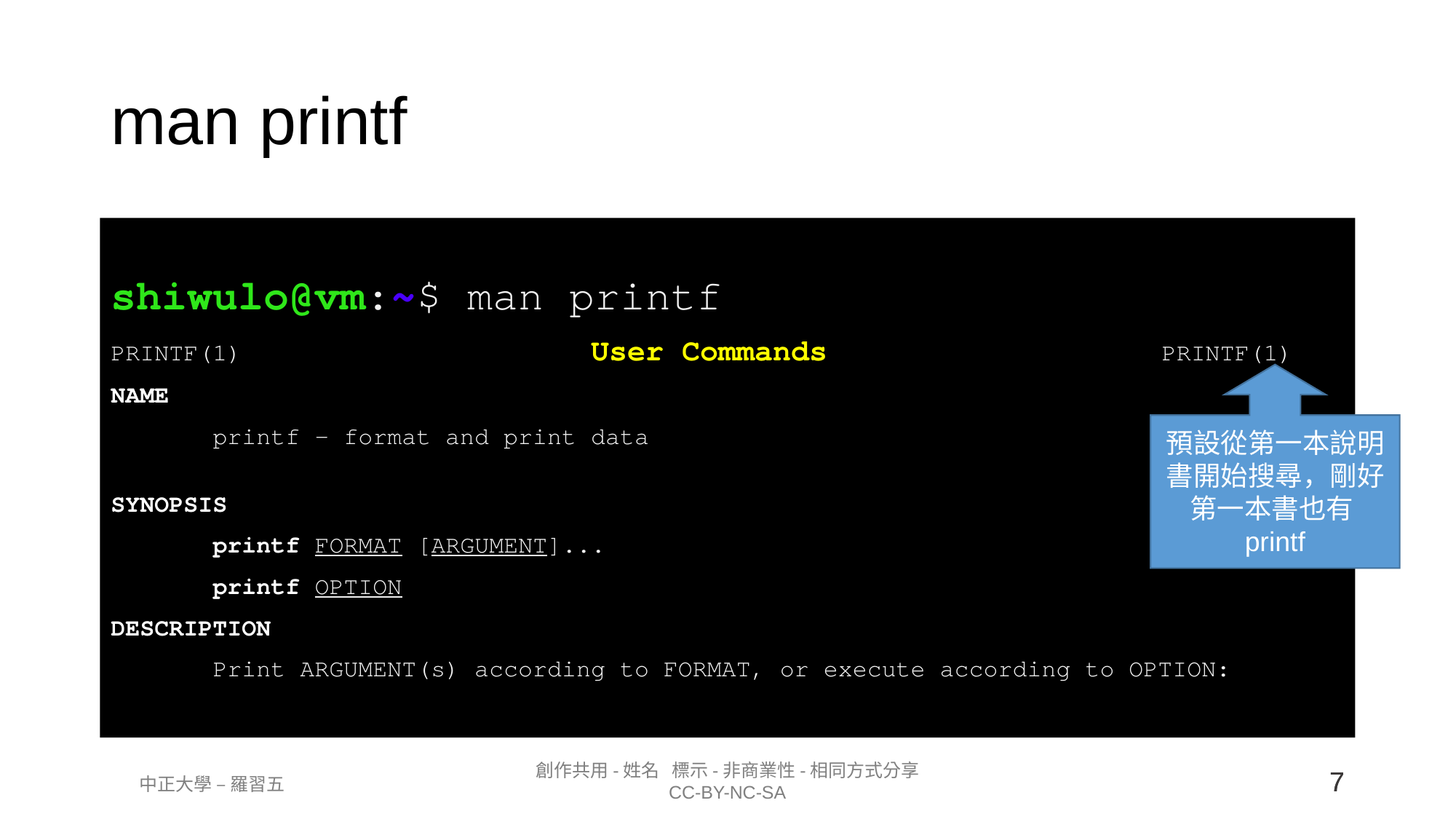

# man printf
shiwulo@vm:~$ man printf
PRINTF(1)                        User Commands                       PRINTF(1)
NAME
       printf - format and print data
SYNOPSIS
       printf FORMAT [ARGUMENT]...
       printf OPTION
DESCRIPTION
       Print ARGUMENT(s) according to FORMAT, or execute according to OPTION:
預設從第一本說明書開始搜尋，剛好第一本書也有printf